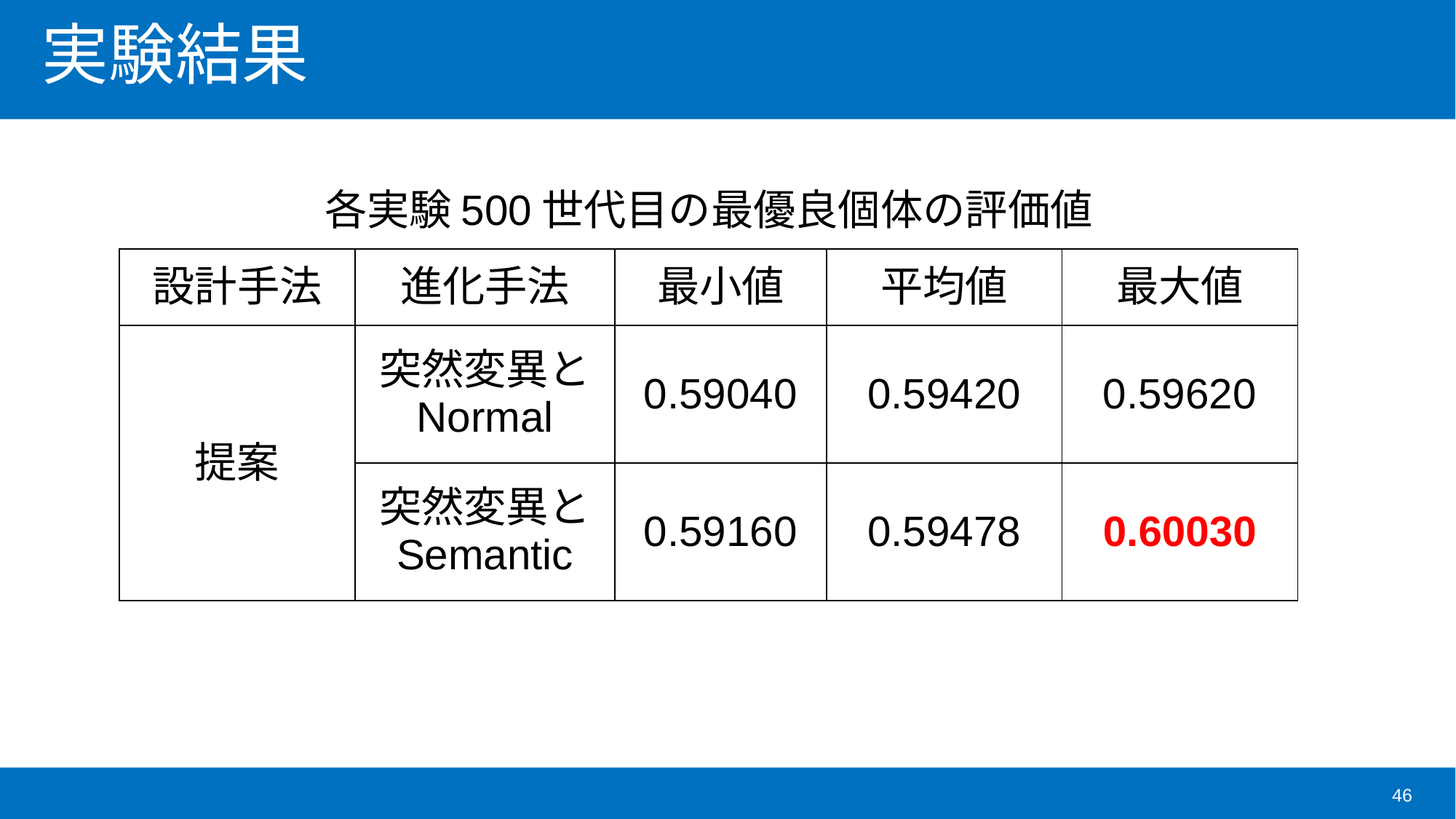

# 実験結果

| 各実験500世代目の最優良個体の評価値 |  |  |  |  |
| --- | --- | --- | --- | --- |
| 設計手法 | 進化手法 | 最小値 | 平均値 | 最大値 |
| 提案 | 突然変異と Normal | 0.59040 | 0.59420 | 0.59620 |
|  | 突然変異と Semantic | 0.59160 | 0.59478 | 0.60030 |
46